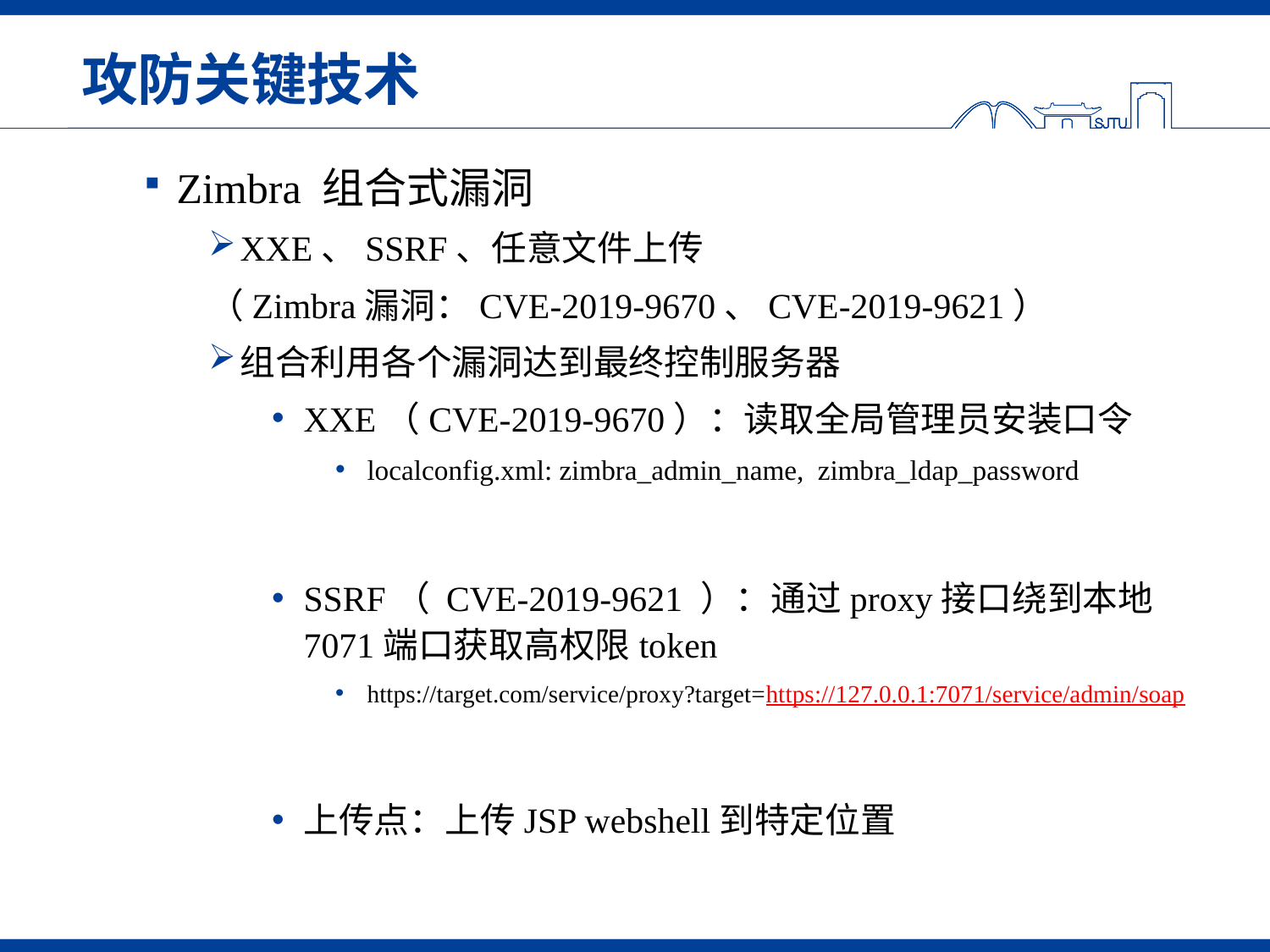

# 攻防关键技术
Zimbra 组合式漏洞
XXE、SSRF、任意文件上传
（Zimbra漏洞：CVE-2019-9670、CVE-2019-9621）
组合利用各个漏洞达到最终控制服务器
XXE（CVE-2019-9670）：读取全局管理员安装口令
localconfig.xml: zimbra_admin_name,  zimbra_ldap_password

SSRF（ CVE-2019-9621 ）：通过proxy接口绕到本地7071端口获取高权限token
https://target.com/service/proxy?target=https://127.0.0.1:7071/service/admin/soap

上传点：上传JSP webshell到特定位置